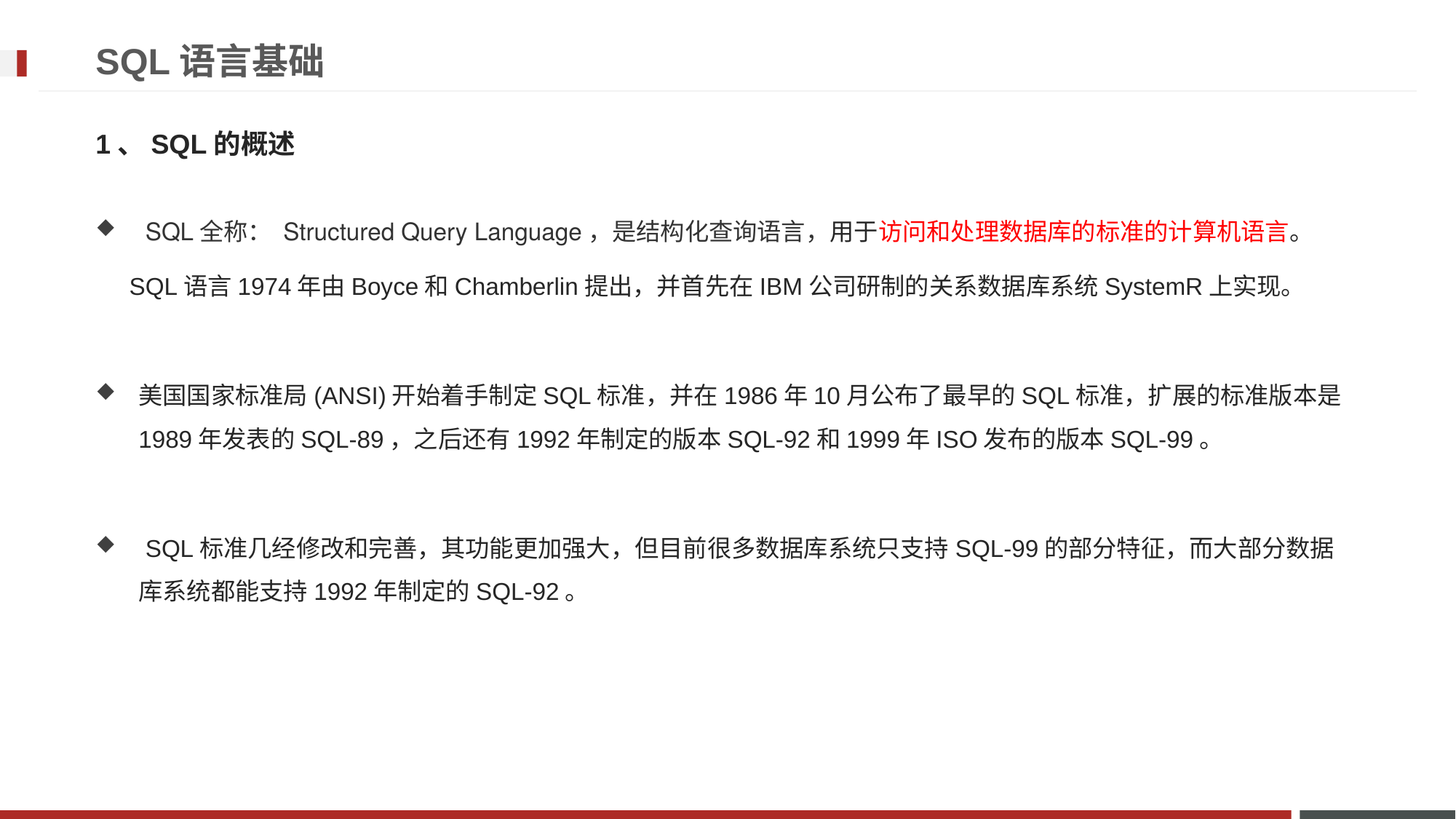

# SQL语言基础
1、SQL的概述
 SQL全称： Structured Query Language，是结构化查询语言，用于访问和处理数据库的标准的计算机语言。
     SQL语言1974年由Boyce和Chamberlin提出，并首先在IBM公司研制的关系数据库系统SystemR上实现。

美国国家标准局(ANSI)开始着手制定SQL标准，并在1986年10月公布了最早的SQL标准，扩展的标准版本是1989年发表的SQL-89，之后还有1992年制定的版本SQL-92和1999年ISO发布的版本SQL-99。

 SQL标准几经修改和完善，其功能更加强大，但目前很多数据库系统只支持SQL-99的部分特征，而大部分数据库系统都能支持1992年制定的SQL-92。